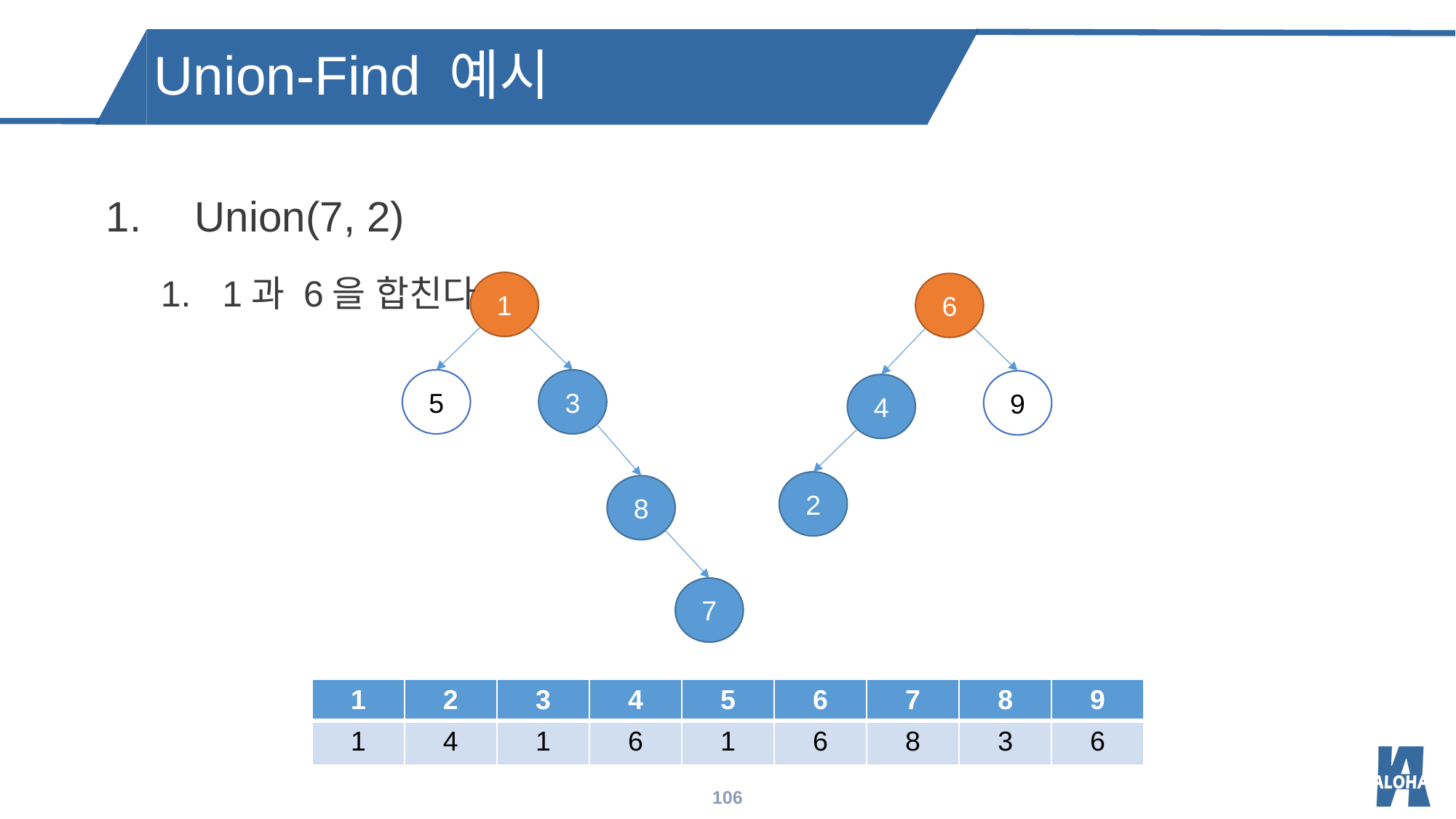

Union-Find 예시
Union(7, 2)
1과 6을 합친다
1
6
5
3
9
4
2
8
7
| 1 | 2 | 3 | 4 | 5 | 6 | 7 | 8 | 9 |
| --- | --- | --- | --- | --- | --- | --- | --- | --- |
| 1 | 4 | 1 | 6 | 1 | 6 | 8 | 3 | 6 |
106